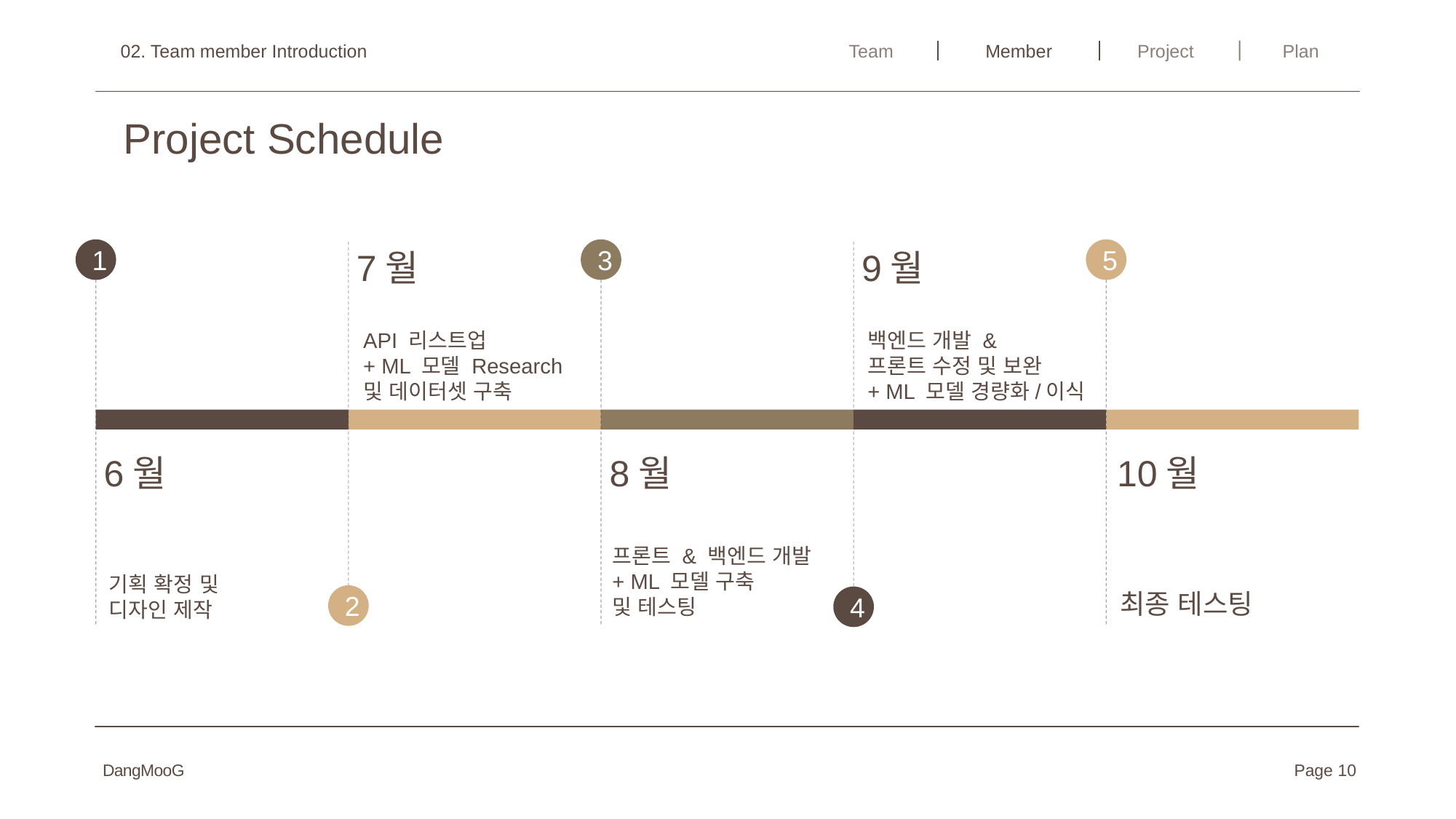

Plan
02. Team member Introduction
Team
Member
Project
Project Schedule
1
3
5
7월
9월
API 리스트업
+ ML 모델 Research
및 데이터셋 구축
백엔드 개발 &
프론트 수정 및 보완
+ ML 모델 경량화/이식

6월
8월
10월
프론트 & 백엔드 개발
+ ML 모델 구축
및 테스팅
기획 확정 및
디자인 제작
최종 테스팅
2
4
DangMooG
Page 10